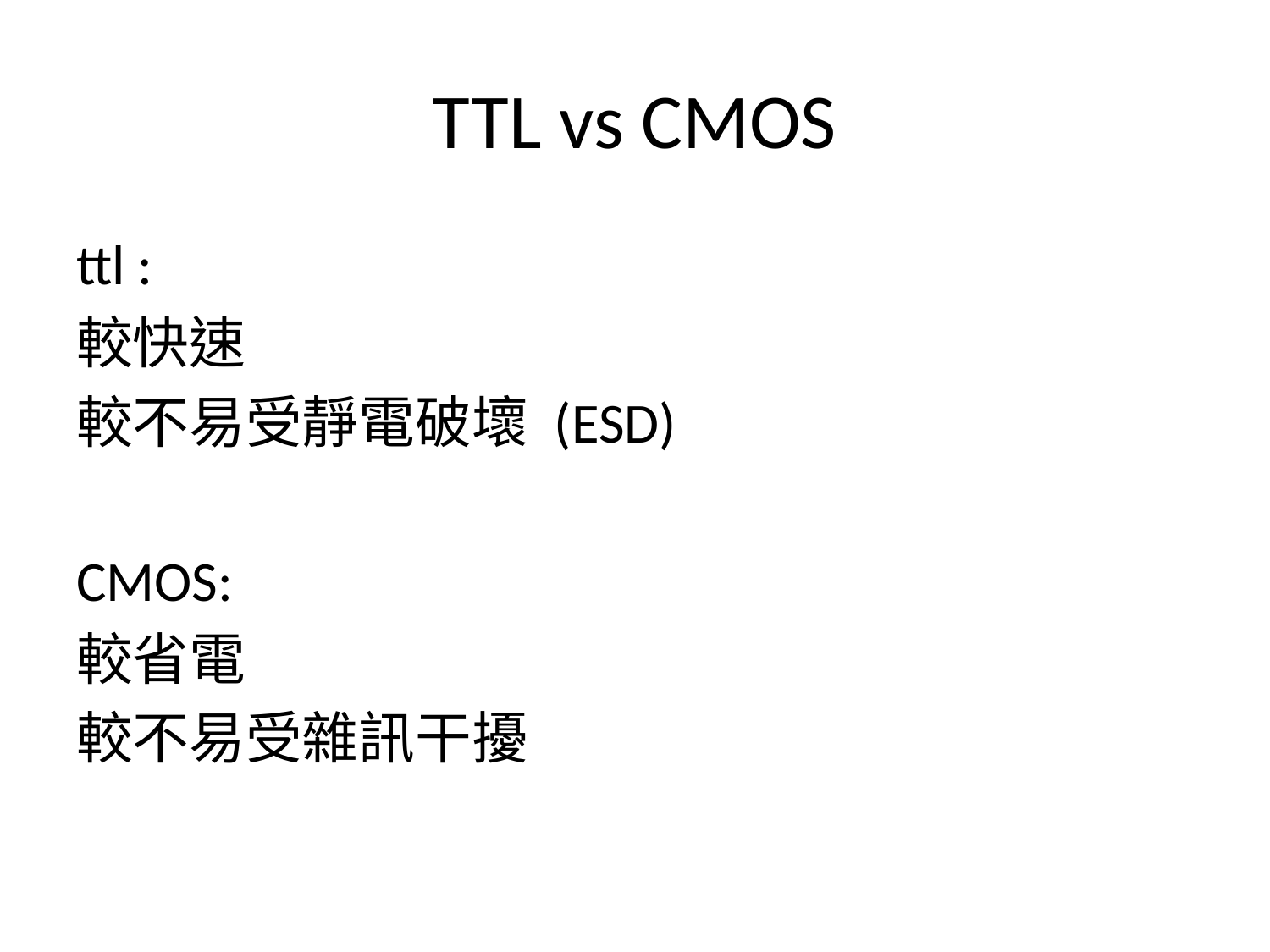

# TTL vs CMOS
ttl :
較快速
較不易受靜電破壞 (ESD)

CMOS:
較省電
較不易受雜訊干擾